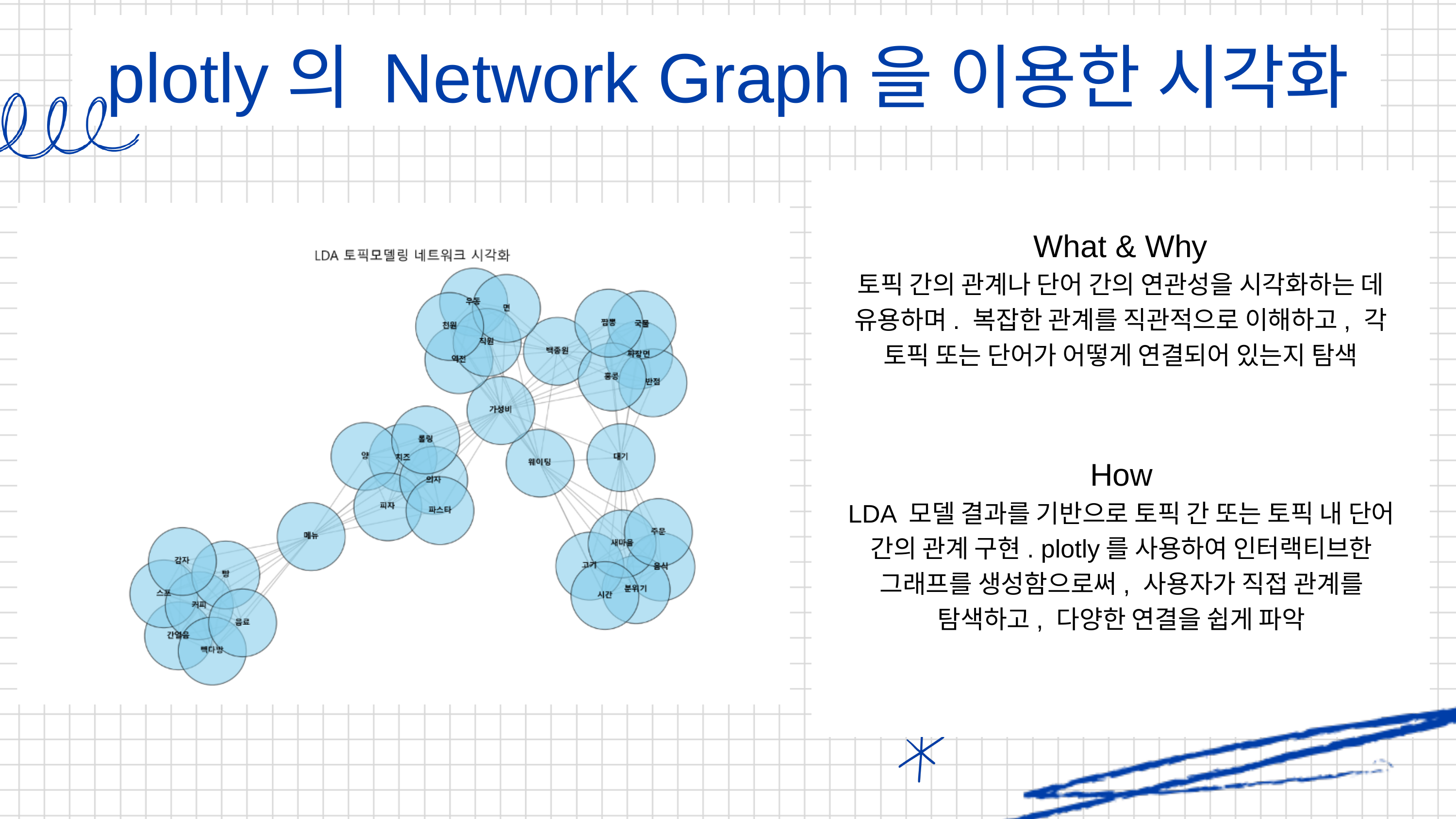

plotly의 Network Graph을 이용한 시각화

What & Why
토픽 간의 관계나 단어 간의 연관성을 시각화하는 데 유용하며. 복잡한 관계를 직관적으로 이해하고, 각 토픽 또는 단어가 어떻게 연결되어 있는지 탐색
How
LDA 모델 결과를 기반으로 토픽 간 또는 토픽 내 단어 간의 관계 구현. plotly를 사용하여 인터랙티브한 그래프를 생성함으로써, 사용자가 직접 관계를 탐색하고, 다양한 연결을 쉽게 파악